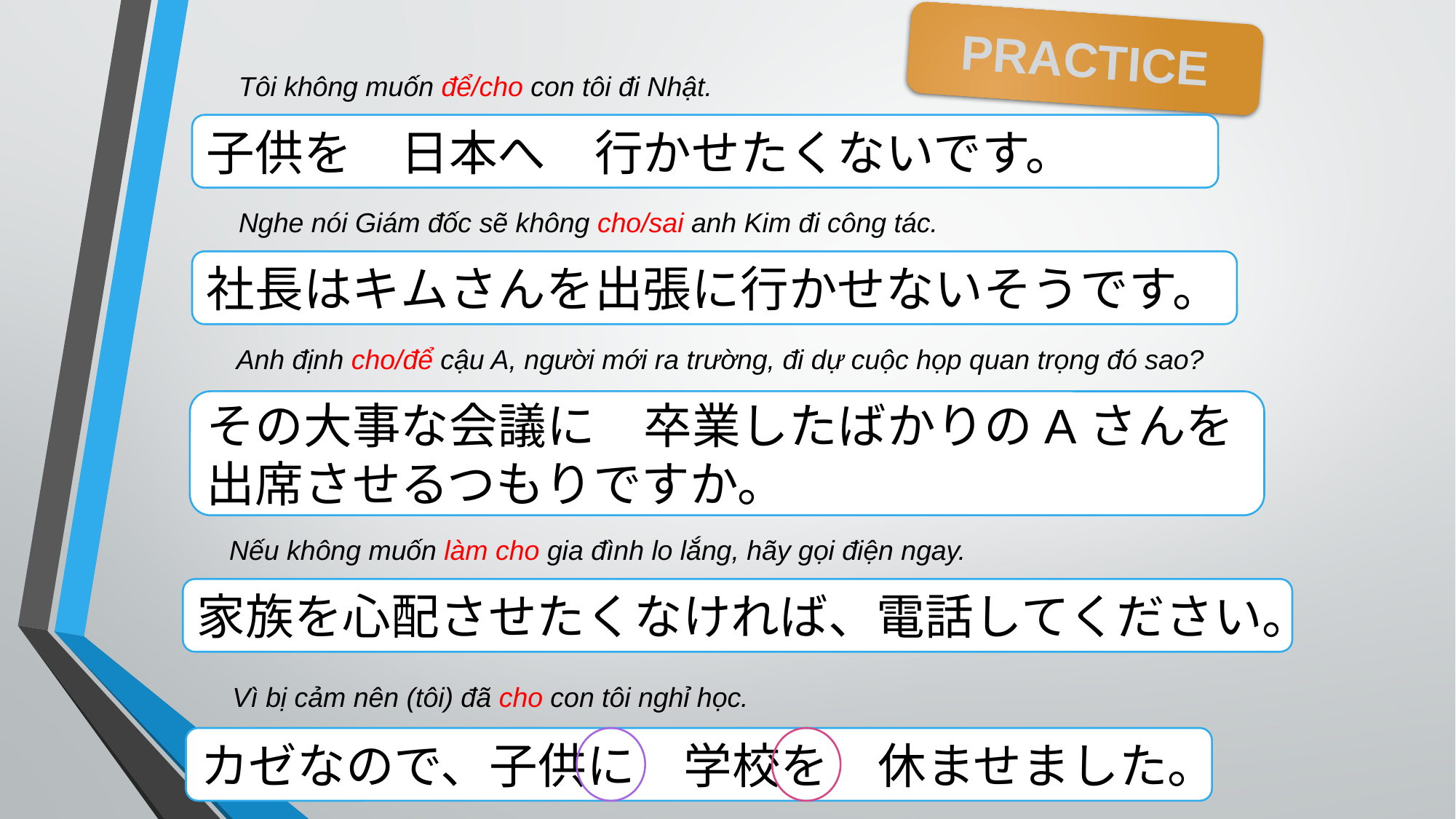

PRACTICE
Tôi không muốn để/cho con tôi đi Nhật.
子供を　日本へ　行かせたくないです。
Nghe nói Giám đốc sẽ không cho/sai anh Kim đi công tác.
社長はキムさんを出張に行かせないそうです。
Anh định cho/để cậu A, người mới ra trường, đi dự cuộc họp quan trọng đó sao?
その大事な会議に　卒業したばかりのAさんを出席させるつもりですか。
Nếu không muốn làm cho gia đình lo lắng, hãy gọi điện ngay.
家族を心配させたくなければ、電話してください。
Vì bị cảm nên (tôi) đã cho con tôi nghỉ học.
カゼなので、子供に　学校を　休ませました。